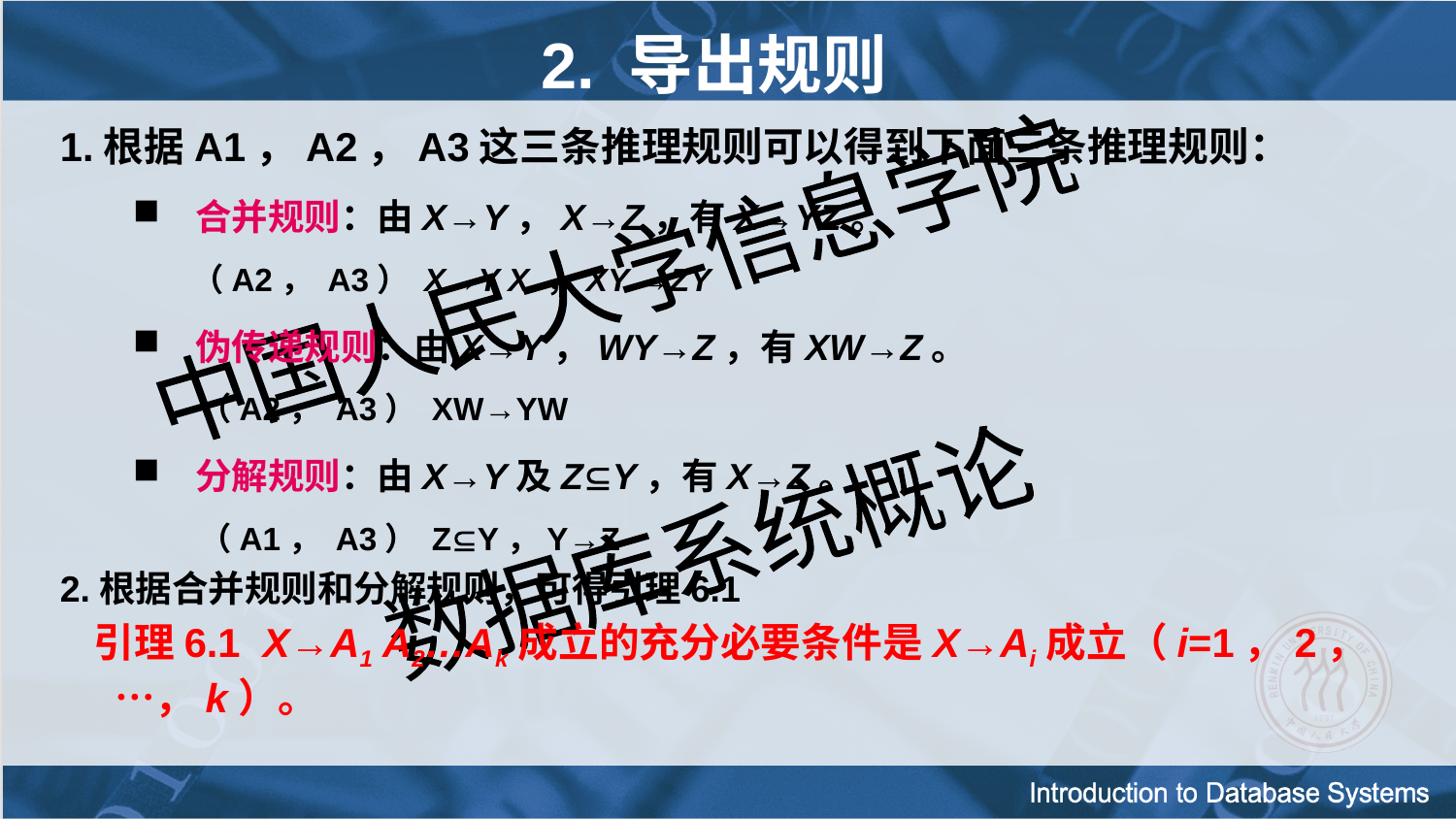

# 2. 导出规则
1.根据A1，A2，A3这三条推理规则可以得到下面三条推理规则：
 合并规则：由X→Y，X→Z，有X→YZ。
       （A2， A3） X→Y X ，XY →ZY
 伪传递规则：由X→Y，WY→Z，有XW→Z。
       （A2， A3） XW→YW
 分解规则：由X→Y及Z⊆Y，有X→Z。
       （A1， A3） Z⊆Y，Y→Z
2.根据合并规则和分解规则，可得引理6.1
   引理6.1  X→A1 A2…Ak成立的充分必要条件是X→Ai成立（i=1，2，…，k）。